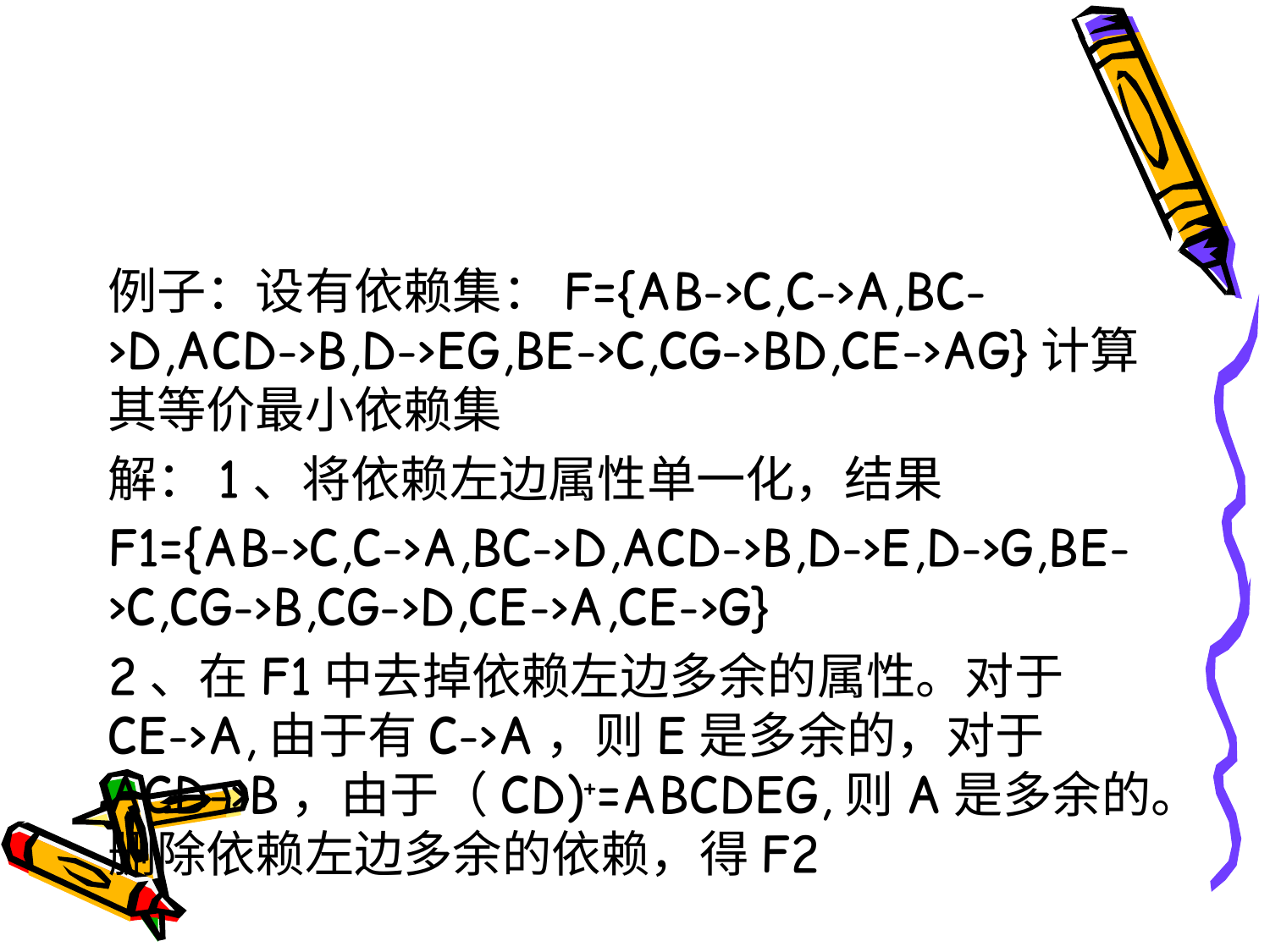

#
例子：设有依赖集：F={AB->C,C->A,BC->D,ACD->B,D->EG,BE->C,CG->BD,CE->AG}计算其等价最小依赖集
解：1、将依赖左边属性单一化，结果
F1={AB->C,C->A,BC->D,ACD->B,D->E,D->G,BE->C,CG->B,CG->D,CE->A,CE->G}
2、在F1中去掉依赖左边多余的属性。对于CE->A,由于有C->A，则E是多余的，对于ACD->B，由于（CD)+=ABCDEG,则A是多余的。删除依赖左边多余的依赖，得F2